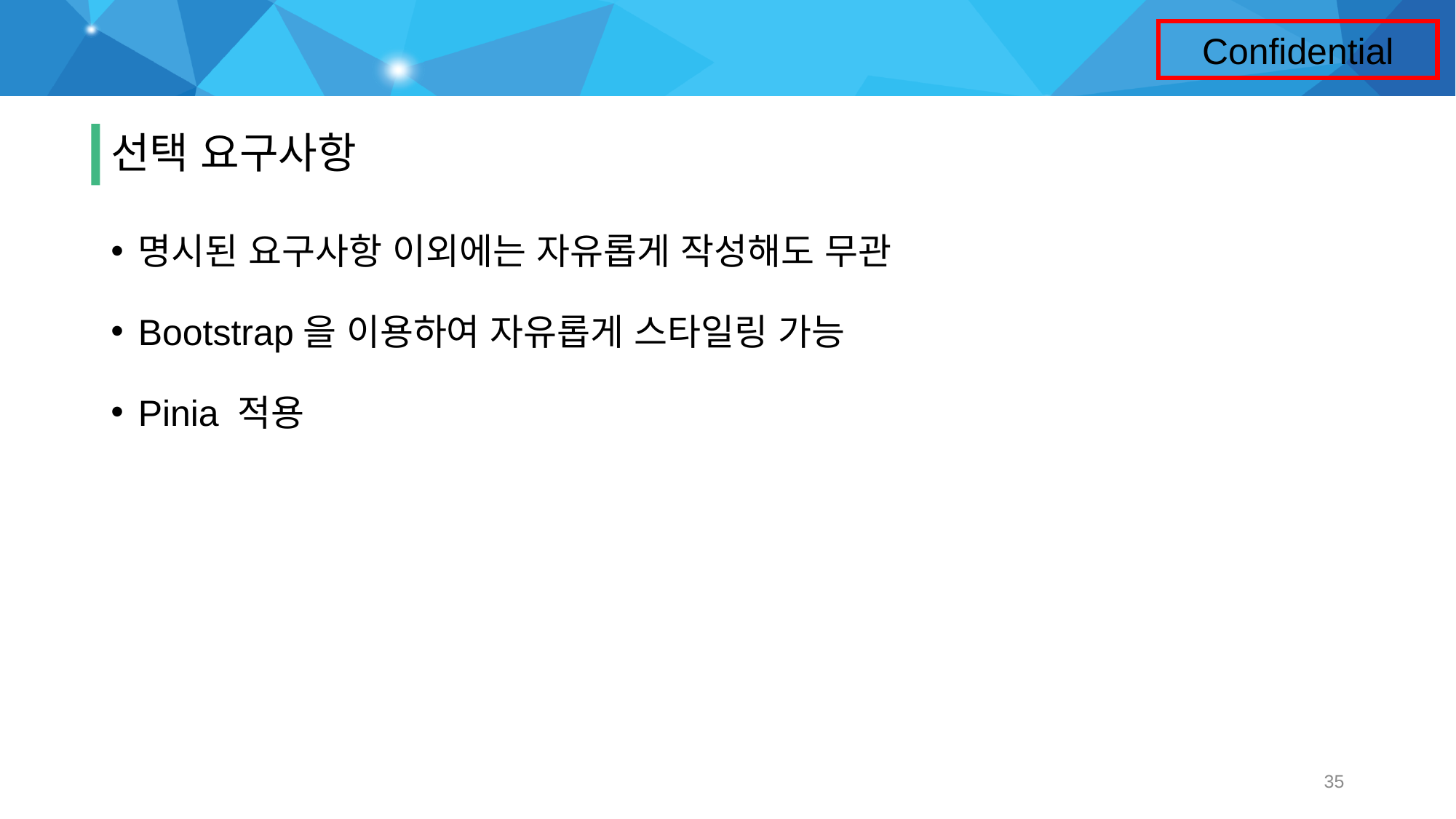

# 요구사항
선택 요구사항
명시된 요구사항 이외에는 자유롭게 작성해도 무관
Bootstrap을 이용하여 자유롭게 스타일링 가능
Pinia 적용

35